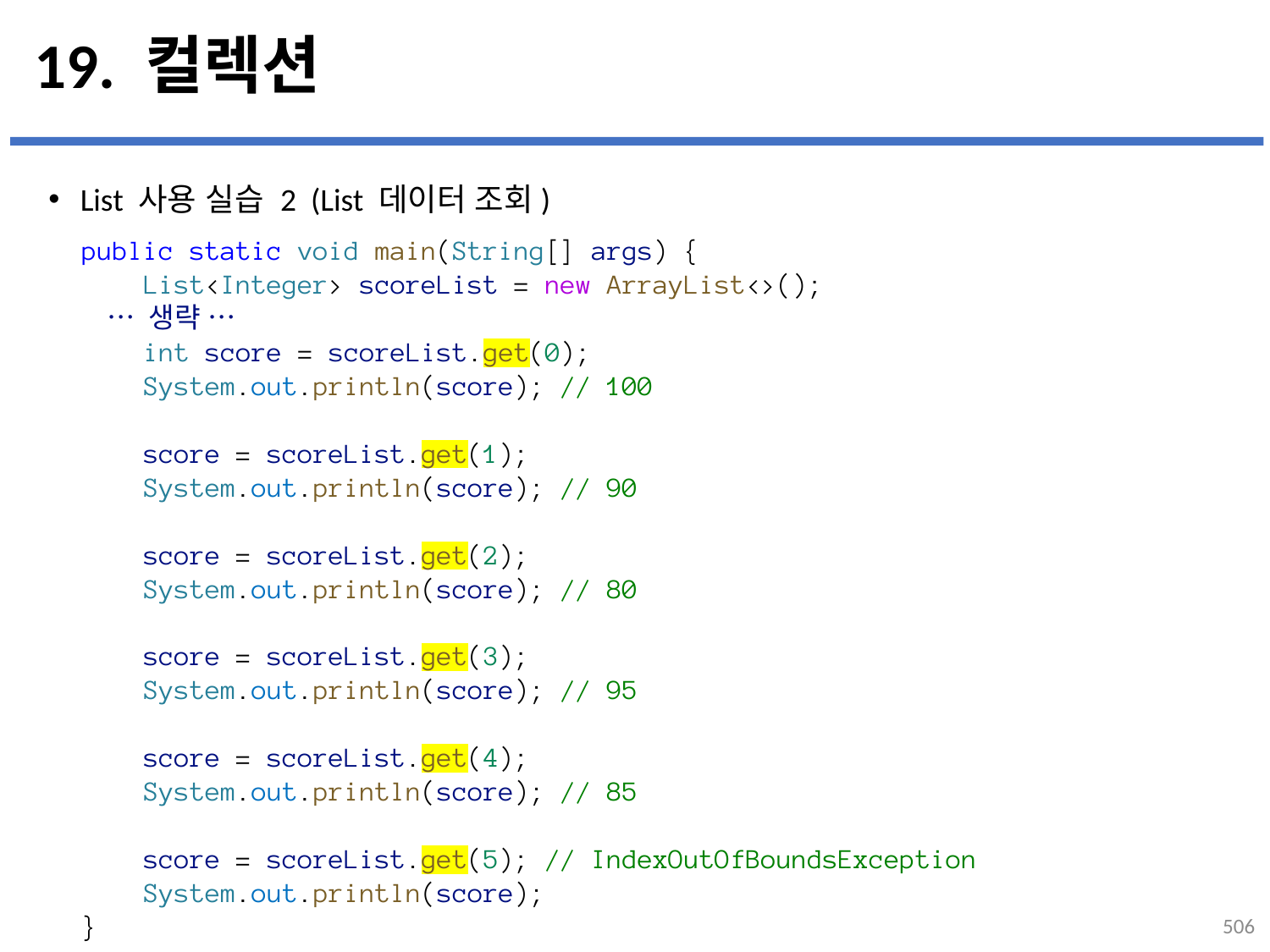

# 19. 컬렉션
List 사용 실습 2  (List 데이터 조회)
public static void main(String[] args) {
    List<Integer> scoreList = new ArrayList<>();
    … 생략 …
    int score = scoreList.get(0);
    System.out.println(score); // 100
    score = scoreList.get(1);
    System.out.println(score); // 90
    score = scoreList.get(2);
    System.out.println(score); // 80
    score = scoreList.get(3);
    System.out.println(score); // 95
    score = scoreList.get(4);
    System.out.println(score); // 85
    score = scoreList.get(5); // IndexOutOfBoundsException
    System.out.println(score);
}
506